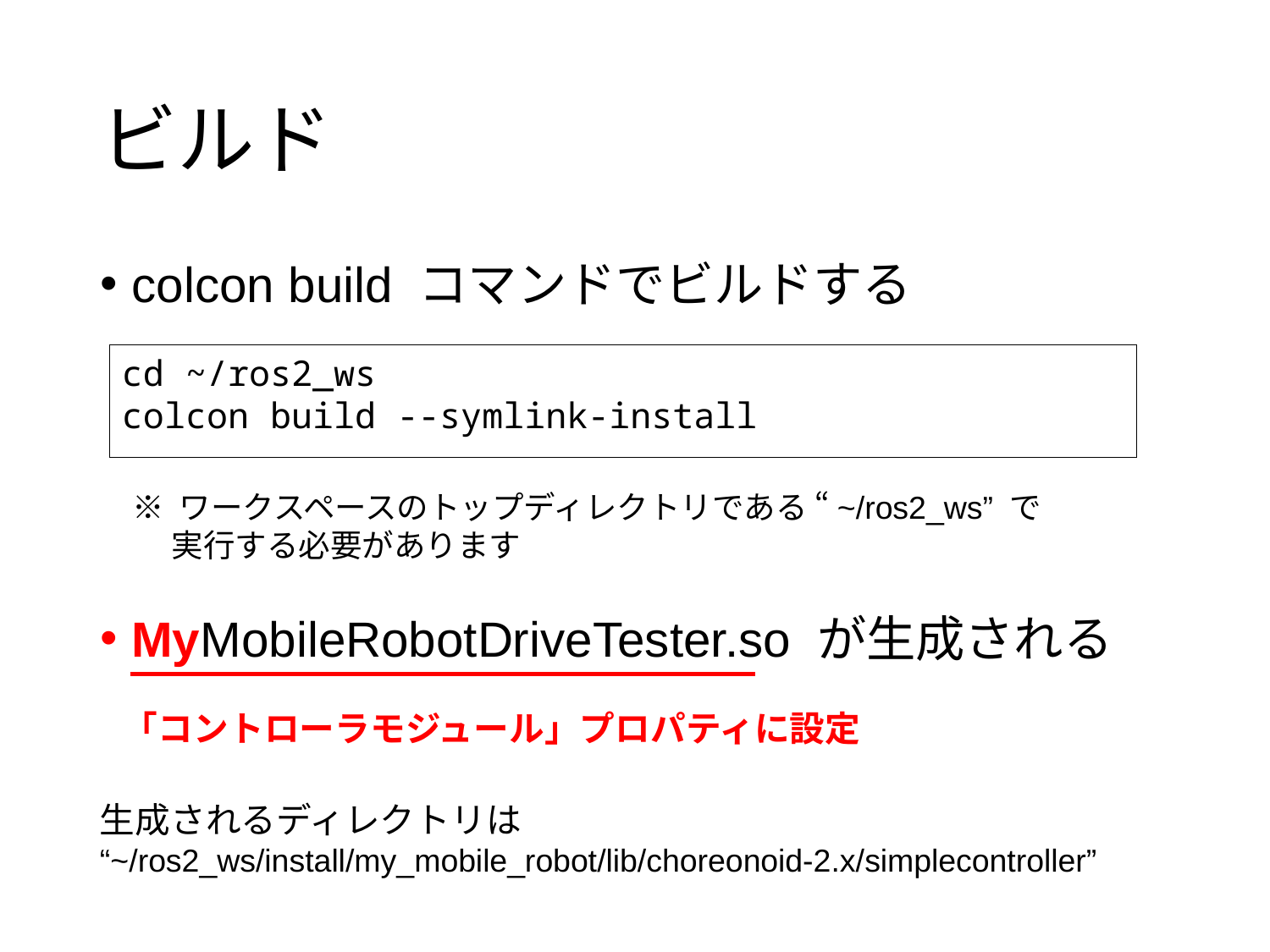

# ビルド
colcon build コマンドでビルドする

MyMobileRobotDriveTester.so が生成される

cd ~/ros2_ws
colcon build --symlink-install
※ ワークスペースのトップディレクトリである “~/ros2_ws” で
　 実行する必要があります
「コントローラモジュール」プロパティに設定
生成されるディレクトリは
“~/ros2_ws/install/my_mobile_robot/lib/choreonoid-2.x/simplecontroller”